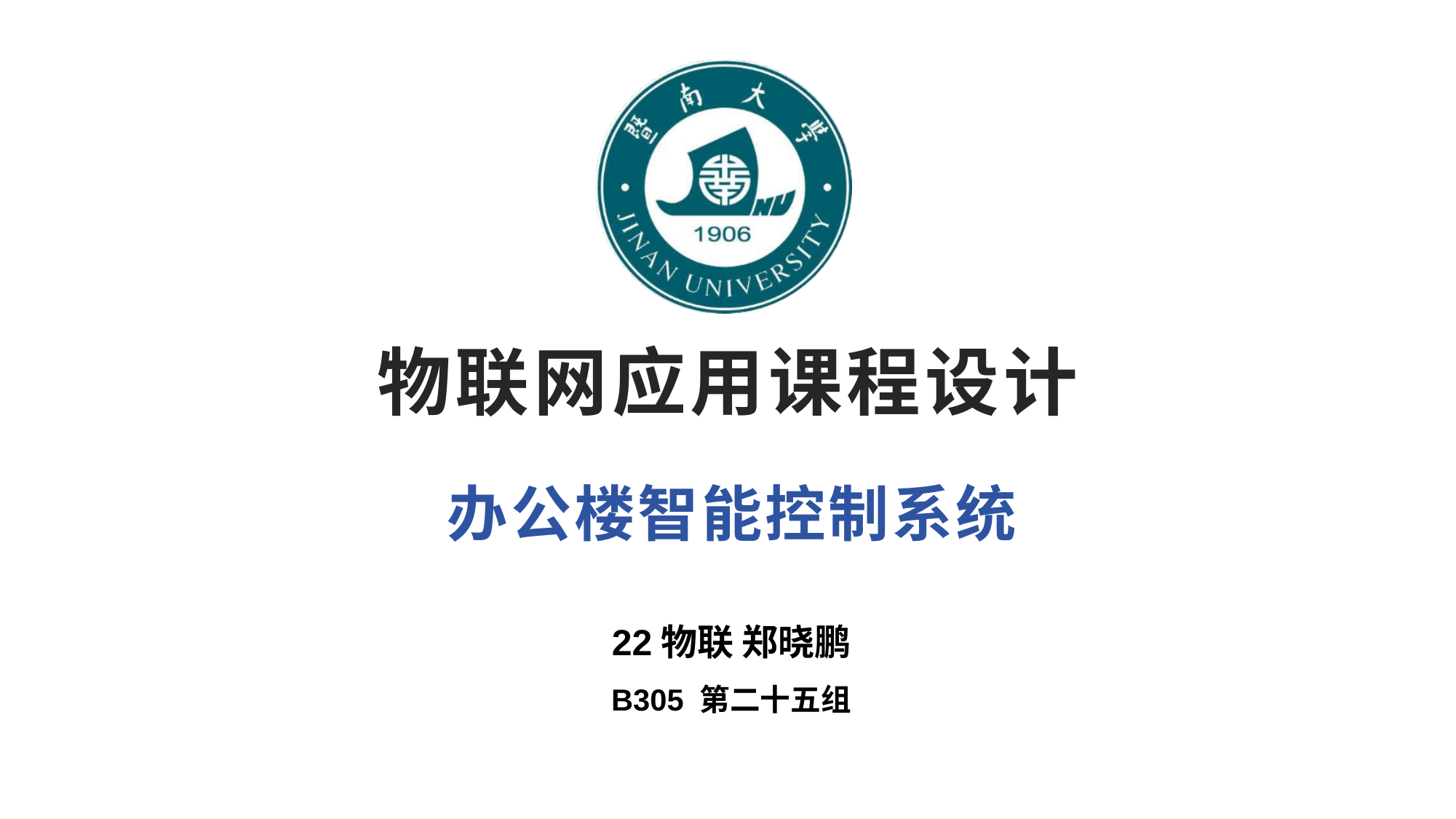

# 物联网应用课程设计
办公楼智能控制系统
22物联 郑晓鹏
B305 第二十五组